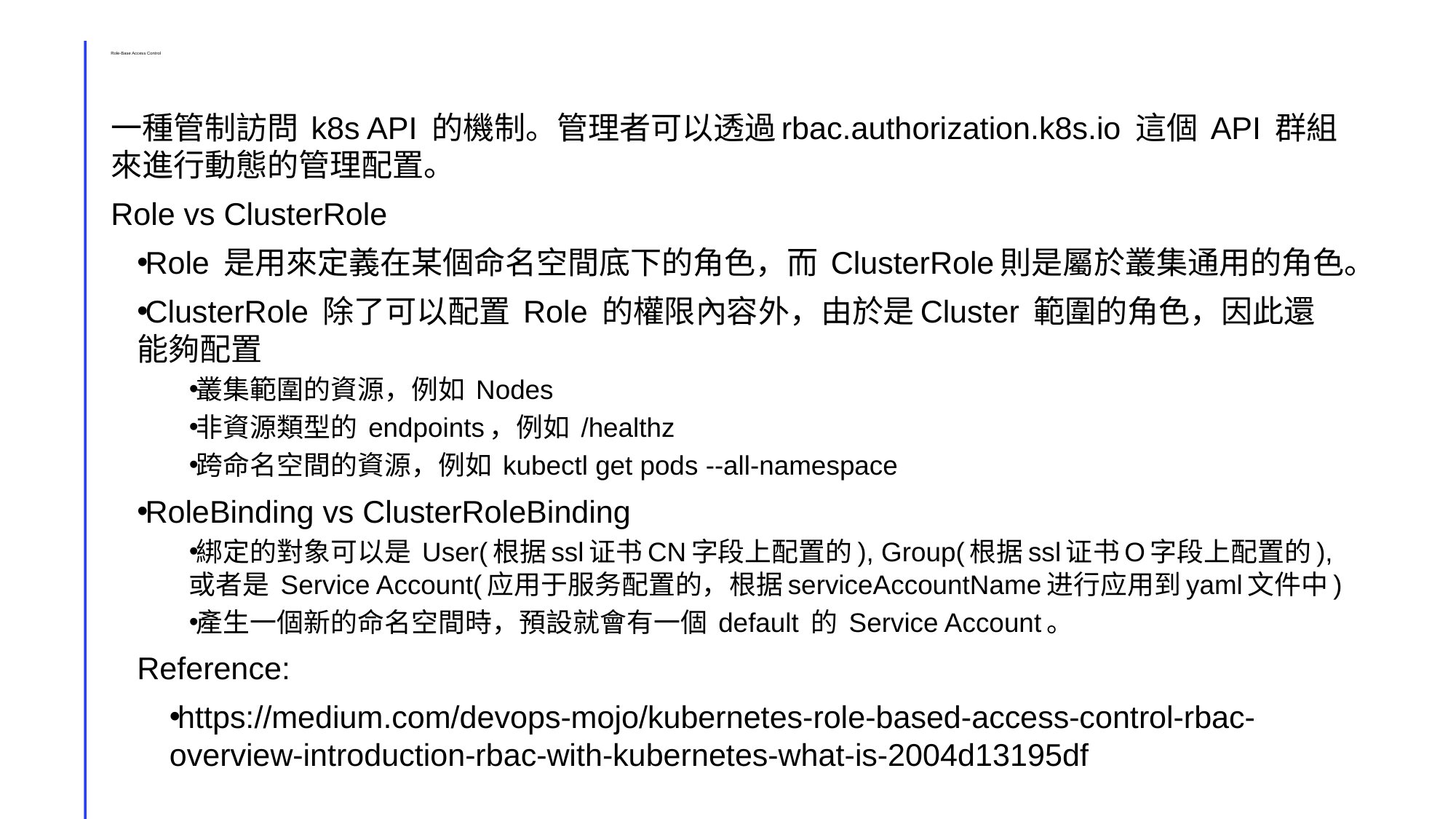

# Role-Base Access Control
一種管制訪問 k8s API 的機制。管理者可以透過rbac.authorization.k8s.io 這個 API 群組來進行動態的管理配置。
Role vs ClusterRole
Role 是用來定義在某個命名空間底下的角色，而 ClusterRole則是屬於叢集通用的角色。
ClusterRole 除了可以配置 Role 的權限內容外，由於是Cluster 範圍的角色，因此還能夠配置
叢集範圍的資源，例如 Nodes
非資源類型的 endpoints，例如 /healthz
跨命名空間的資源，例如 kubectl get pods --all-namespace
RoleBinding vs ClusterRoleBinding
綁定的對象可以是 User(根据ssl证书CN字段上配置的), Group(根据ssl证书O字段上配置的), 或者是 Service Account(应用于服务配置的，根据serviceAccountName进行应用到yaml文件中)
產生一個新的命名空間時，預設就會有一個 default 的 Service Account。
Reference:
https://medium.com/devops-mojo/kubernetes-role-based-access-control-rbac-overview-introduction-rbac-with-kubernetes-what-is-2004d13195df